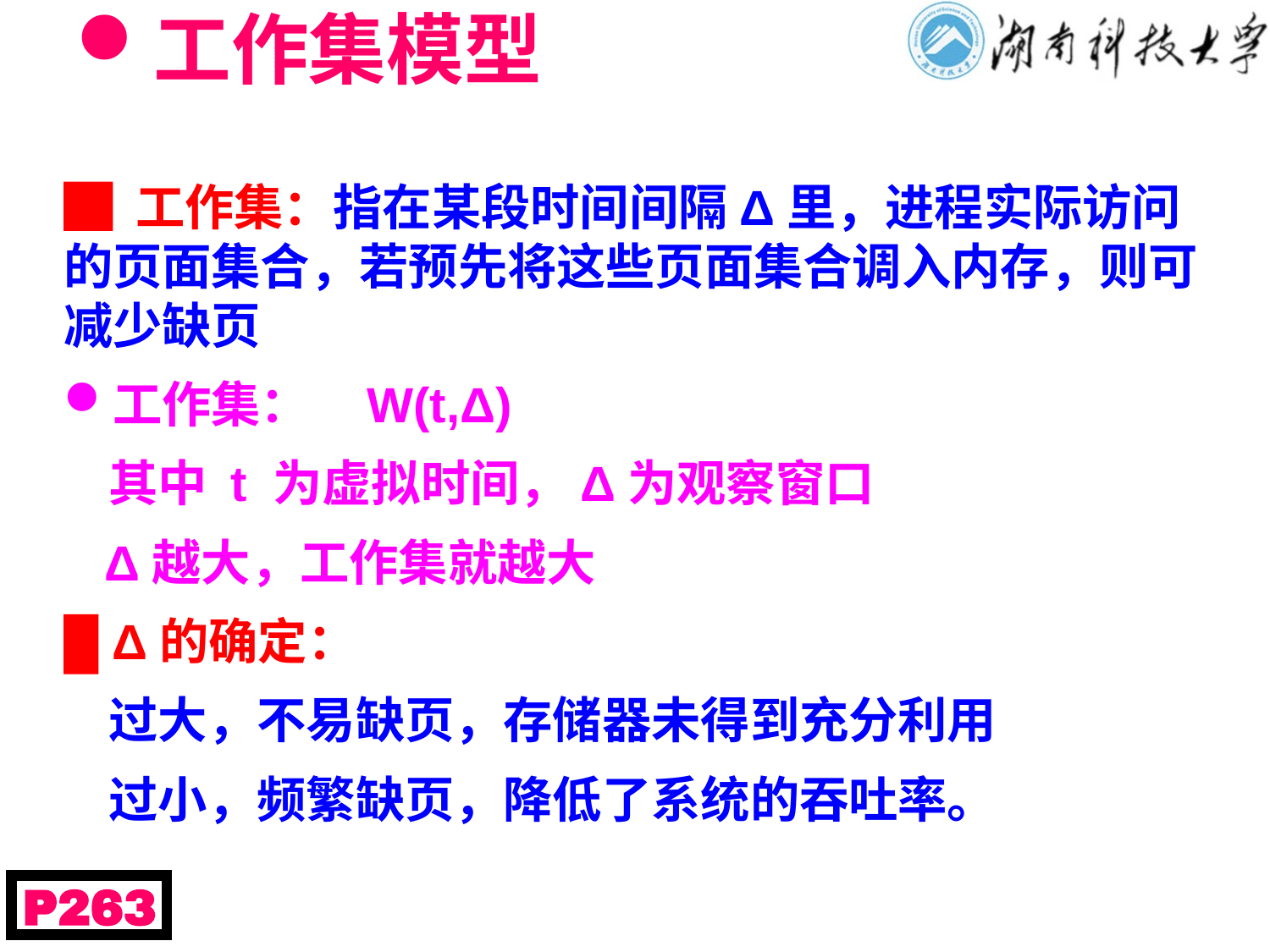

# 工作集模型
█ 工作集：指在某段时间间隔Δ里，进程实际访问的页面集合，若预先将这些页面集合调入内存，则可减少缺页
工作集：    W(t,Δ)
   其中 t 为虚拟时间，Δ为观察窗口
   Δ越大，工作集就越大
█ Δ的确定：
   过大，不易缺页，存储器未得到充分利用
   过小，频繁缺页，降低了系统的吞吐率。
P263